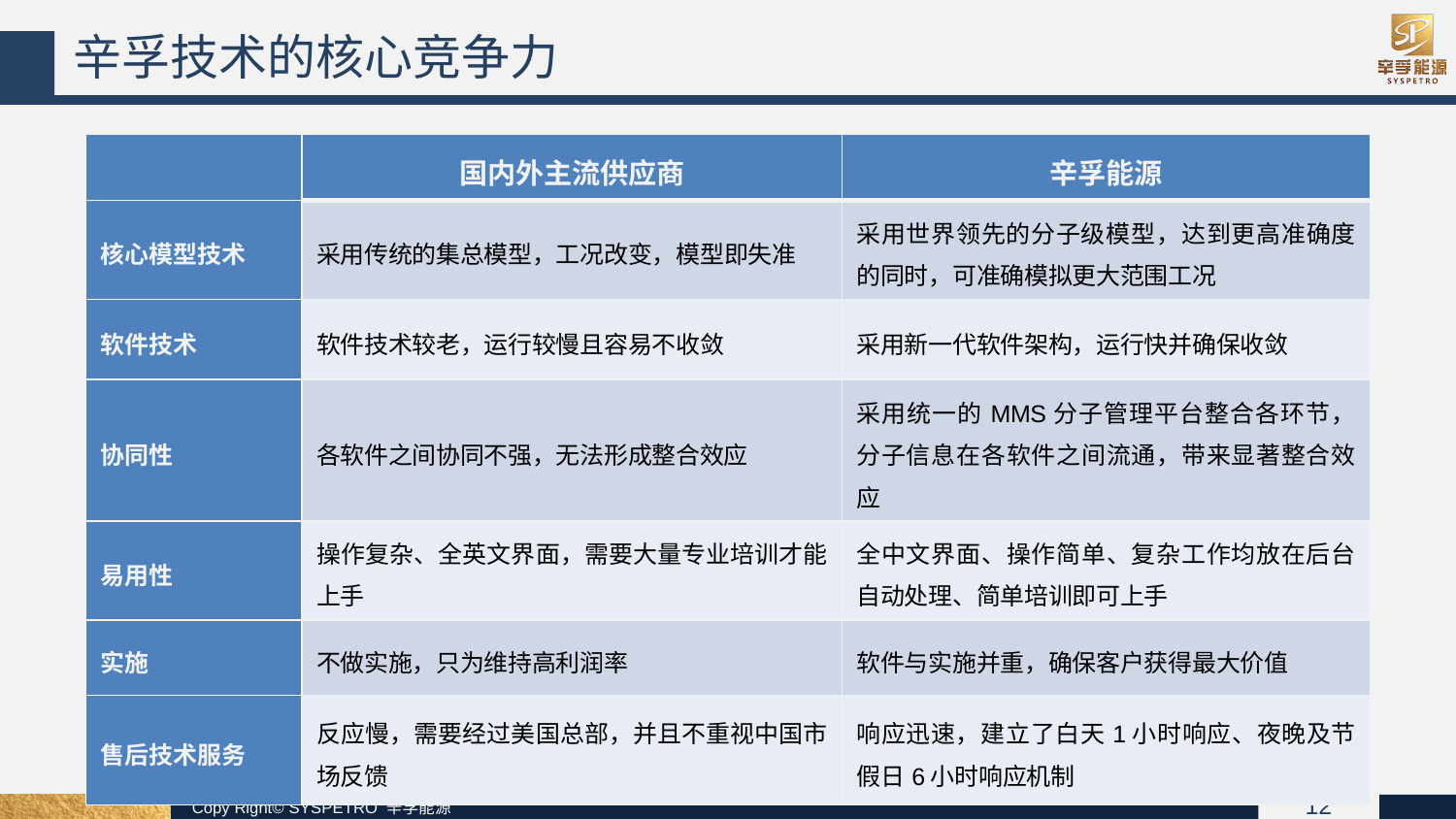

辛孚技术的核心竞争力
|  | 国内外主流供应商 | 辛孚能源 |
| --- | --- | --- |
| 核心模型技术 | 采用传统的集总模型，工况改变，模型即失准 | 采用世界领先的分子级模型，达到更高准确度的同时，可准确模拟更大范围工况 |
| 软件技术 | 软件技术较老，运行较慢且容易不收敛 | 采用新一代软件架构，运行快并确保收敛 |
| 协同性 | 各软件之间协同不强，无法形成整合效应 | 采用统一的MMS分子管理平台整合各环节，分子信息在各软件之间流通，带来显著整合效应 |
| 易用性 | 操作复杂、全英文界面，需要大量专业培训才能上手 | 全中文界面、操作简单、复杂工作均放在后台自动处理、简单培训即可上手 |
| 实施 | 不做实施，只为维持高利润率 | 软件与实施并重，确保客户获得最大价值 |
| 售后技术服务 | 反应慢，需要经过美国总部，并且不重视中国市场反馈 | 响应迅速，建立了白天1小时响应、夜晚及节假日6小时响应机制 |